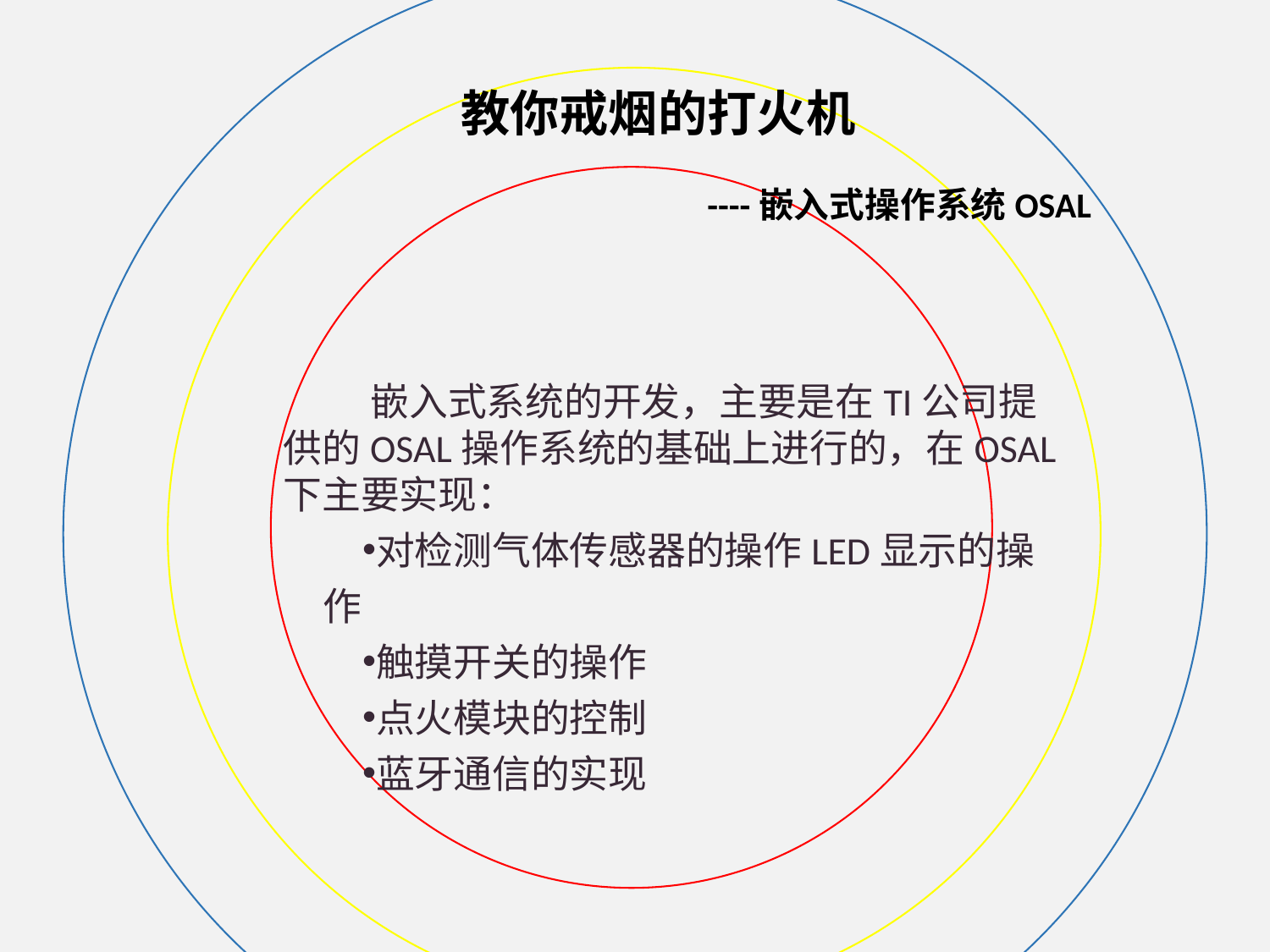

教你戒烟的打火机

----嵌入式操作系统OSAL

         嵌入式系统的开发，主要是在TI公司提供的OSAL操作系统的基础上进行的，在OSAL下主要实现：
对检测气体传感器的操作LED显示的操作
触摸开关的操作
点火模块的控制
蓝牙通信的实现